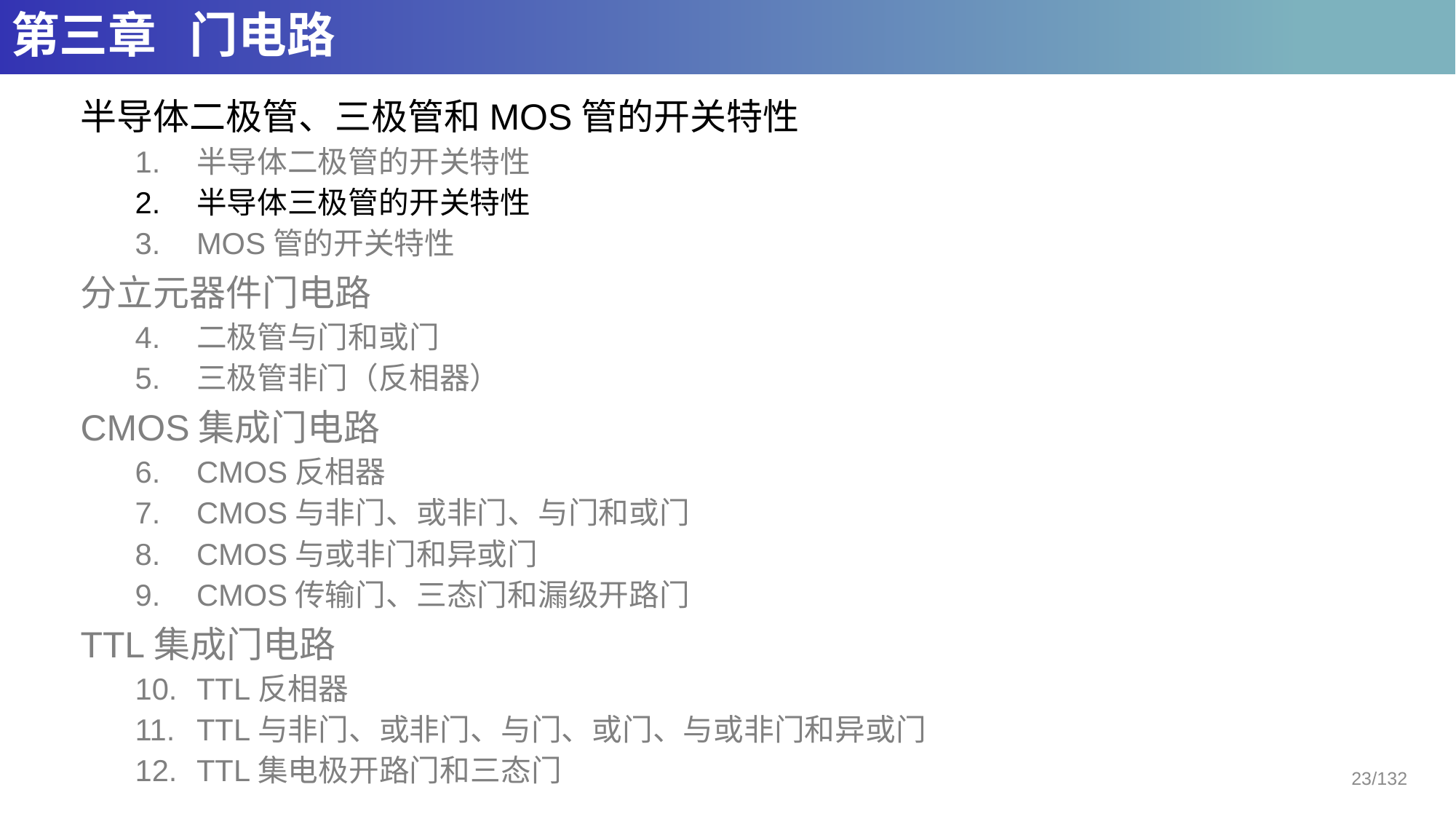

# 第三章   门电路
半导体二极管、三极管和MOS管的开关特性
半导体二极管的开关特性
半导体三极管的开关特性
MOS管的开关特性
分立元器件门电路
二极管与门和或门
三极管非门（反相器）
CMOS集成门电路
CMOS反相器
CMOS与非门、或非门、与门和或门
CMOS与或非门和异或门
CMOS传输门、三态门和漏级开路门
TTL集成门电路
TTL反相器
TTL与非门、或非门、与门、或门、与或非门和异或门
TTL集电极开路门和三态门
23/132